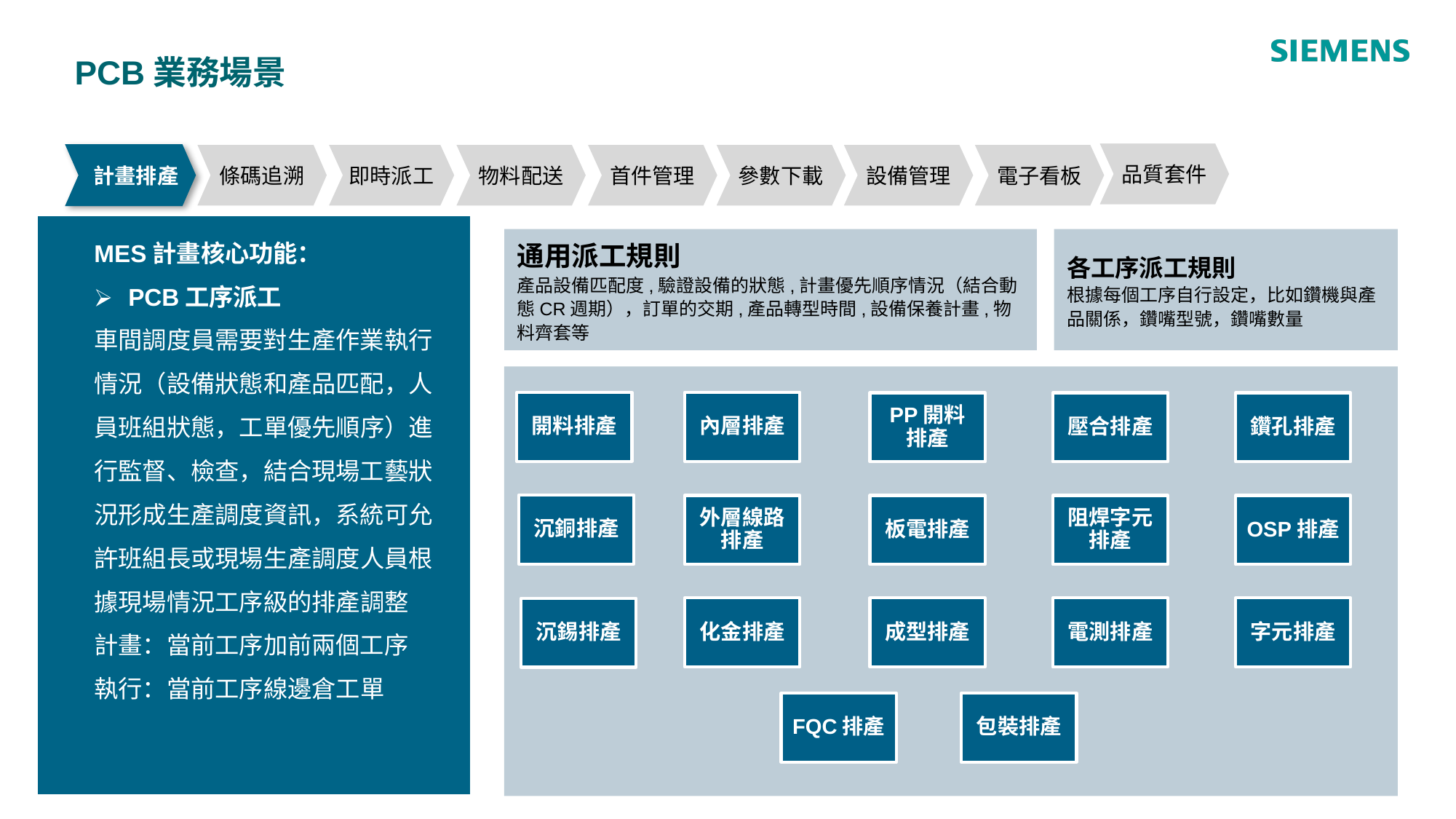

# PCB業務場景
品質套件
計畫排產
條碼追溯
即時派工
物料配送
首件管理
參數下載
設備管理
電子看板
MES計畫核心功能：
PCB工序派工
車間調度員需要對生產作業執行情況（設備狀態和產品匹配，人員班組狀態，工單優先順序）進行監督、檢查，結合現場工藝狀況形成生產調度資訊，系統可允許班組長或現場生產調度人員根據現場情況工序級的排產調整
計畫：當前工序加前兩個工序
執行：當前工序線邊倉工單

通用派工規則
產品設備匹配度,驗證設備的狀態,計畫優先順序情況（結合動態CR週期），訂單的交期,產品轉型時間,設備保養計畫,物料齊套等
各工序派工規則
根據每個工序自行設定，比如鑽機與產品關係，鑽嘴型號，鑽嘴數量

開料排產

內層排產

PP開料
排產

壓合排產

鑽孔排產

沉銅排產

外層線路排產

板電排產

阻焊字元排產

OSP排產

化金排產

成型排產

電測排產

字元排產

沉錫排產

FQC排產

包裝排產